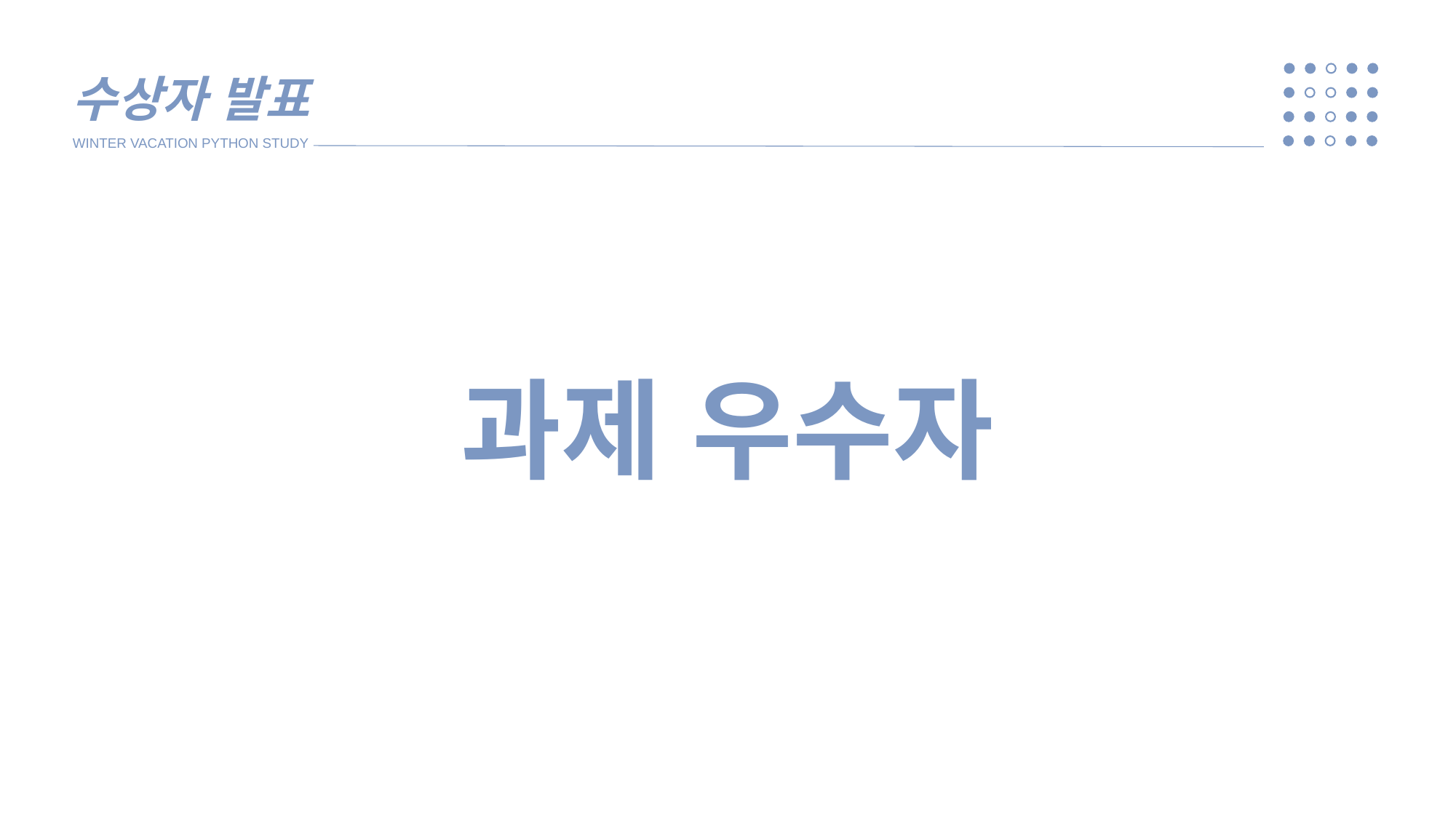

수상자 발표
WINTER VACATION PYTHON STUDY

과제 우수자